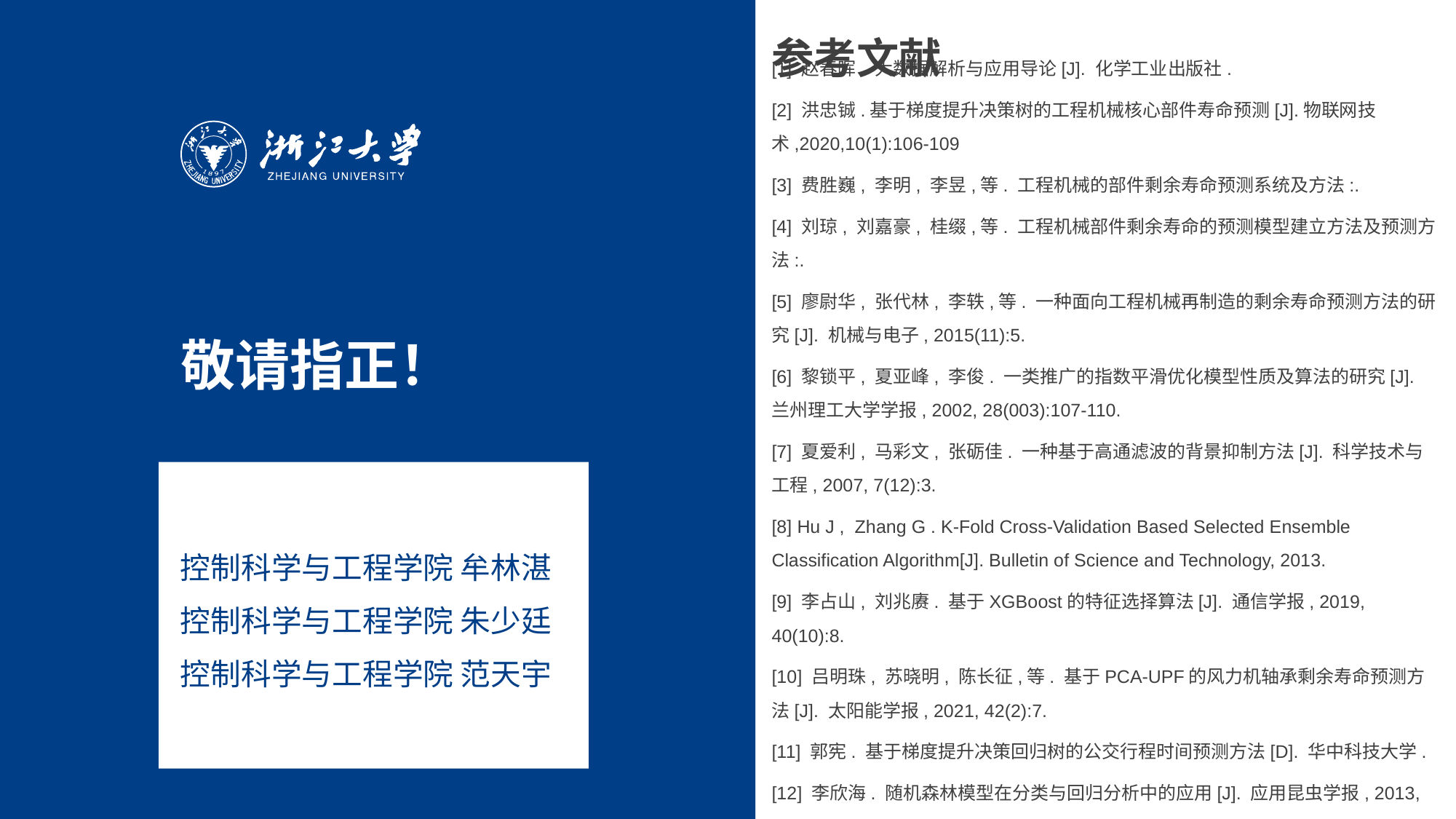

参考文献
[1] 赵春晖. 大数据解析与应用导论[J]. 化学工业出版社.
[2] 洪忠铖.基于梯度提升决策树的工程机械核心部件寿命预测[J].物联网技术,2020,10(1):106-109
[3] 费胜巍, 李明, 李昱,等. 工程机械的部件剩余寿命预测系统及方法:.
[4] 刘琼, 刘嘉豪, 桂缀,等. 工程机械部件剩余寿命的预测模型建立方法及预测方法:.
[5] 廖尉华, 张代林, 李轶,等. 一种面向工程机械再制造的剩余寿命预测方法的研究[J]. 机械与电子, 2015(11):5.
[6] 黎锁平, 夏亚峰, 李俊. 一类推广的指数平滑优化模型性质及算法的研究[J]. 兰州理工大学学报, 2002, 28(003):107-110.
[7] 夏爱利, 马彩文, 张砺佳. 一种基于高通滤波的背景抑制方法[J]. 科学技术与工程, 2007, 7(12):3.
[8] Hu J ,  Zhang G . K-Fold Cross-Validation Based Selected Ensemble Classification Algorithm[J]. Bulletin of Science and Technology, 2013.
[9] 李占山, 刘兆赓. 基于XGBoost的特征选择算法[J]. 通信学报, 2019, 40(10):8.
[10] 吕明珠, 苏晓明, 陈长征,等. 基于PCA-UPF的风力机轴承剩余寿命预测方法[J]. 太阳能学报, 2021, 42(2):7.
[11] 郭宪. 基于梯度提升决策回归树的公交行程时间预测方法[D]. 华中科技大学.
[12] 李欣海. 随机森林模型在分类与回归分析中的应用[J]. 应用昆虫学报, 2013, 50(4):8.

控制科学与工程学院 牟林湛
控制科学与工程学院 朱少廷
控制科学与工程学院 范天宇